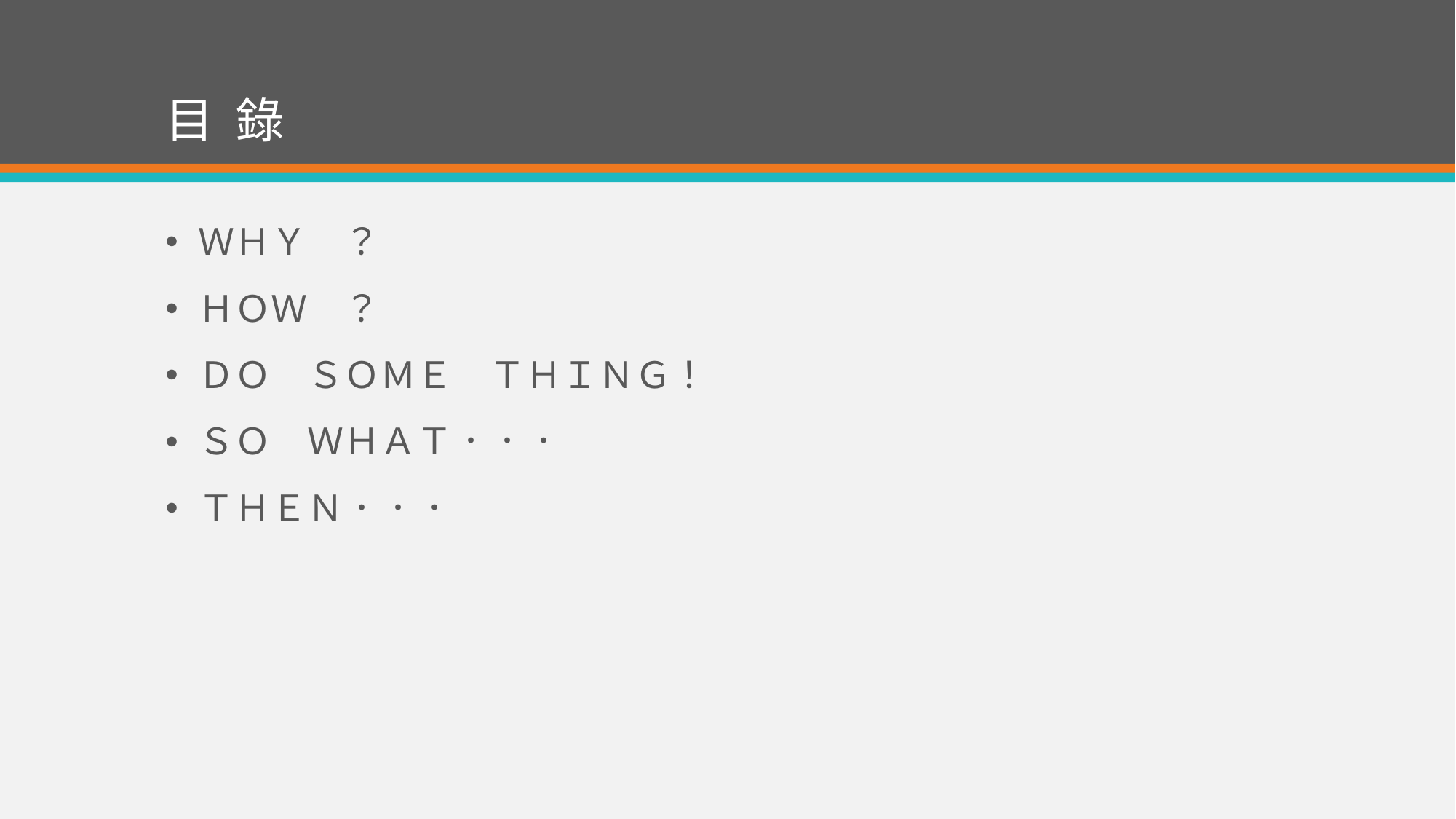

# 目  錄
ＷＨＹ　？
ＨＯＷ　？
ＤＯ　ＳＯＭＥ　ＴＨＩＮＧ！
ＳＯ　ＷＨＡＴ．．．
ＴＨＥＮ．．．